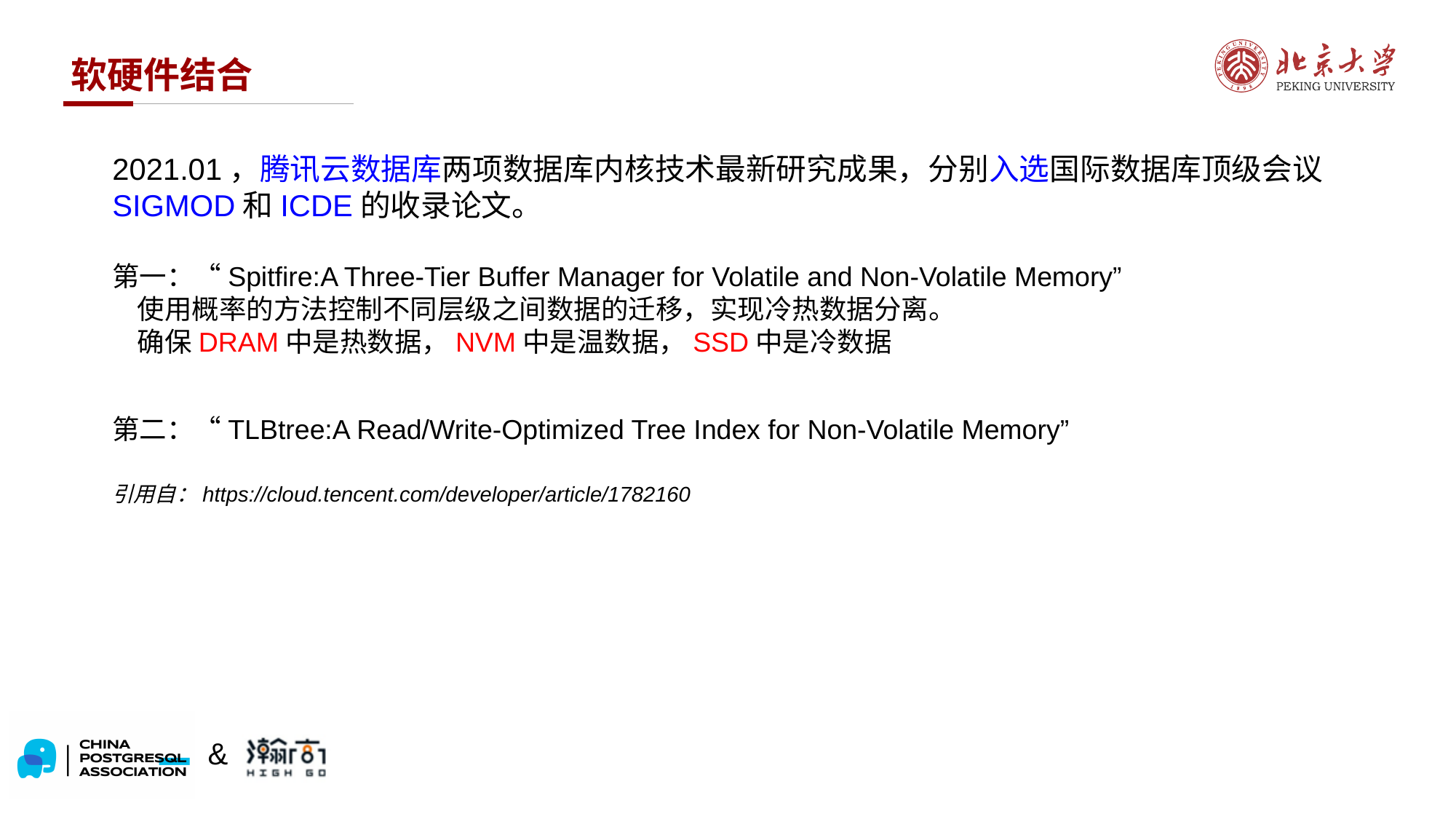

软硬件结合
2021.01，腾讯云数据库两项数据库内核技术最新研究成果，分别入选国际数据库顶级会议SIGMOD和ICDE的收录论文。

第一：“Spitfire:A Three-Tier Buffer Manager for Volatile and Non-Volatile Memory”
   使用概率的方法控制不同层级之间数据的迁移，实现冷热数据分离。
   确保DRAM中是热数据，NVM中是温数据，SSD中是冷数据

第二：“TLBtree:A Read/Write-Optimized Tree Index for Non-Volatile Memory”

引用自：https://cloud.tencent.com/developer/article/1782160